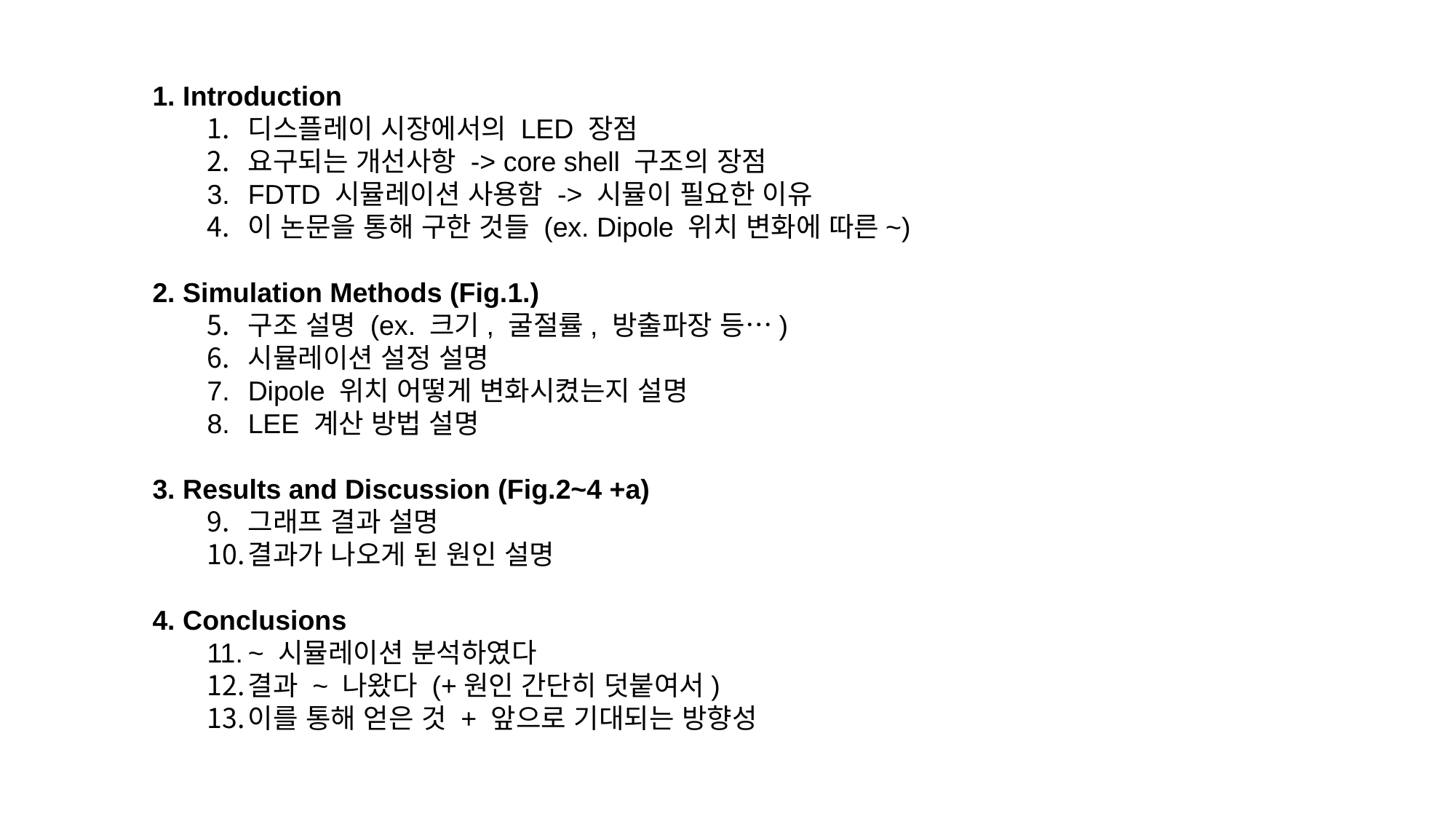

1. Introduction
디스플레이 시장에서의 LED 장점
요구되는 개선사항 -> core shell 구조의 장점
FDTD 시뮬레이션 사용함 -> 시뮬이 필요한 이유
이 논문을 통해 구한 것들 (ex. Dipole 위치 변화에 따른~)

2. Simulation Methods (Fig.1.)
구조 설명 (ex. 크기, 굴절률, 방출파장 등…)
시뮬레이션 설정 설명
Dipole 위치 어떻게 변화시켰는지 설명
LEE 계산 방법 설명

3. Results and Discussion (Fig.2~4 +a)
그래프 결과 설명
결과가 나오게 된 원인 설명

4. Conclusions
~ 시뮬레이션 분석하였다
결과 ~ 나왔다 (+원인 간단히 덧붙여서)
이를 통해 얻은 것 + 앞으로 기대되는 방향성